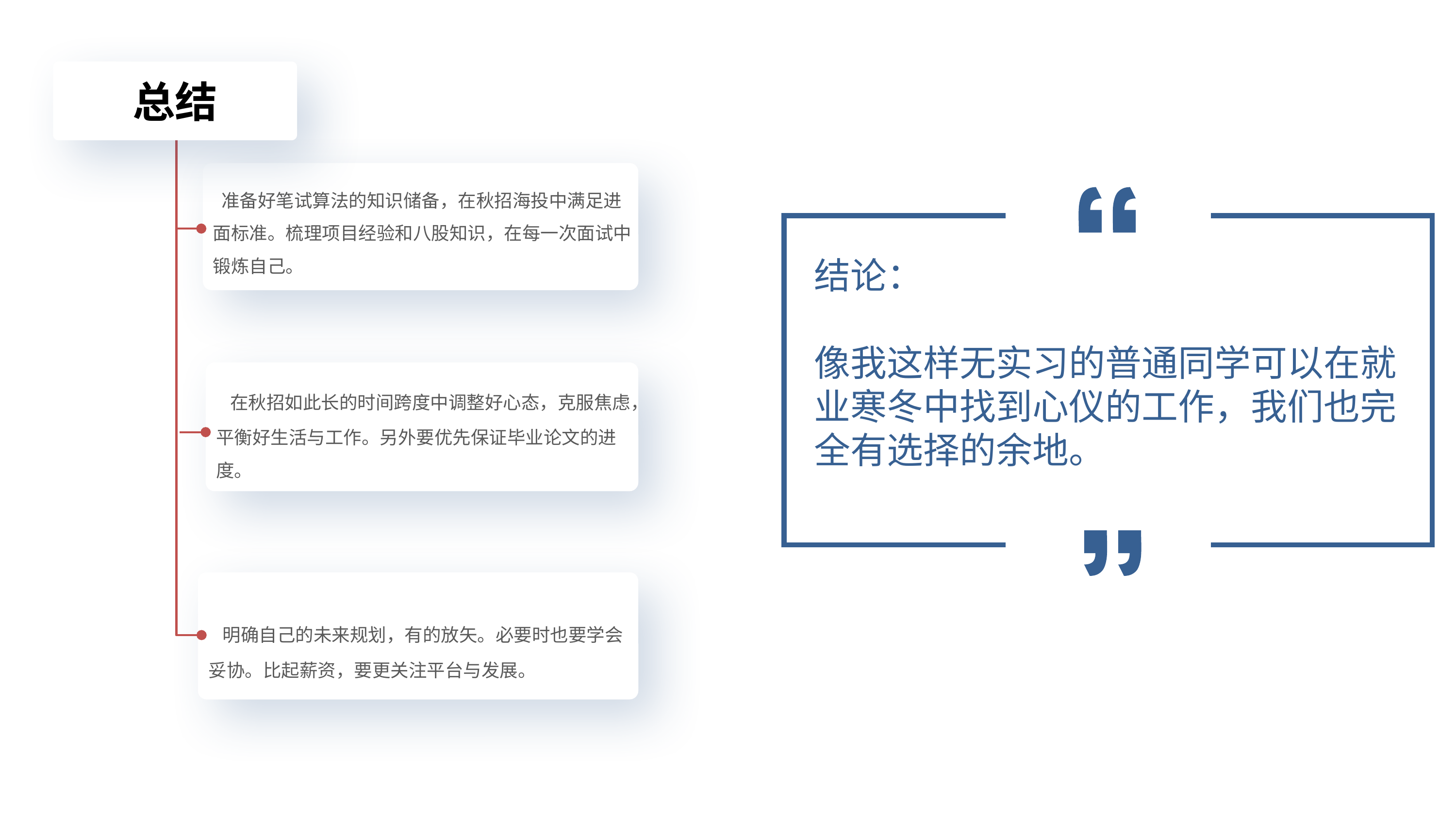

自我介绍

总结

OFFER选择

秋招准备

秋招心态

 准备好笔试算法的知识储备，在秋招海投中满足进面标准。梳理项目经验和八股知识，在每一次面试中锻炼自己。

结论：

像我这样无实习的普通同学可以在就业寒冬中找到心仪的工作，我们也完全有选择的余地。
 在秋招如此长的时间跨度中调整好心态，克服焦虑，平衡好生活与工作。另外要优先保证毕业论文的进度。

 明确自己的未来规划，有的放矢。必要时也要学会妥协。比起薪资，要更关注平台与发展。